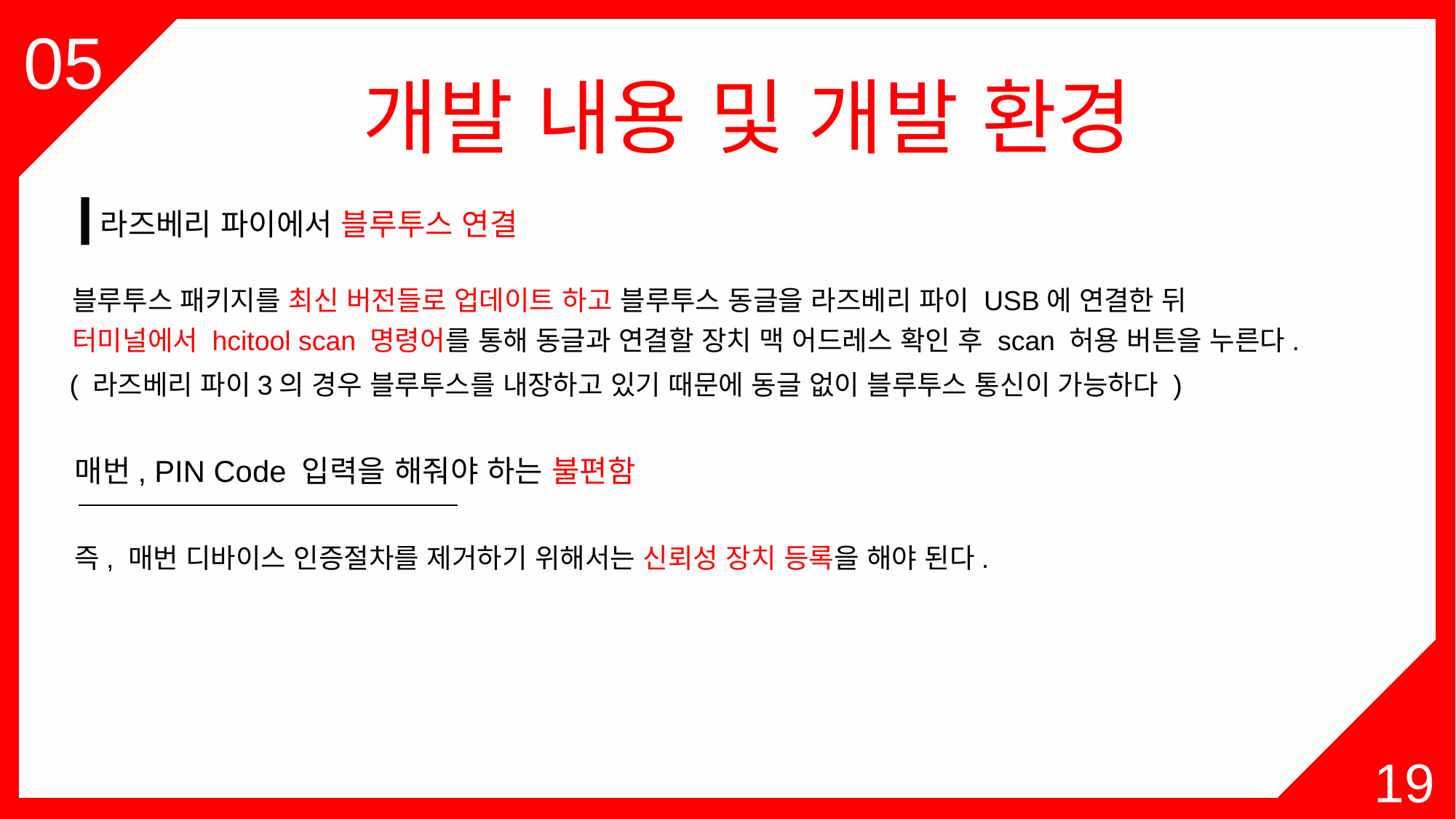

05
개발 내용 및 개발 환경

라즈베리 파이에서 블루투스 연결
블루투스 패키지를 최신 버전들로 업데이트 하고 블루투스 동글을 라즈베리 파이 USB에 연결한 뒤

터미널에서 hcitool scan 명령어를 통해 동글과 연결할 장치 맥 어드레스 확인 후 scan 허용 버튼을 누른다.
( 라즈베리 파이3의 경우 블루투스를 내장하고 있기 때문에 동글 없이 블루투스 통신이 가능하다 )
매번, PIN Code 입력을 해줘야 하는 불편함
즉, 매번 디바이스 인증절차를 제거하기 위해서는 신뢰성 장치 등록을 해야 된다.

19